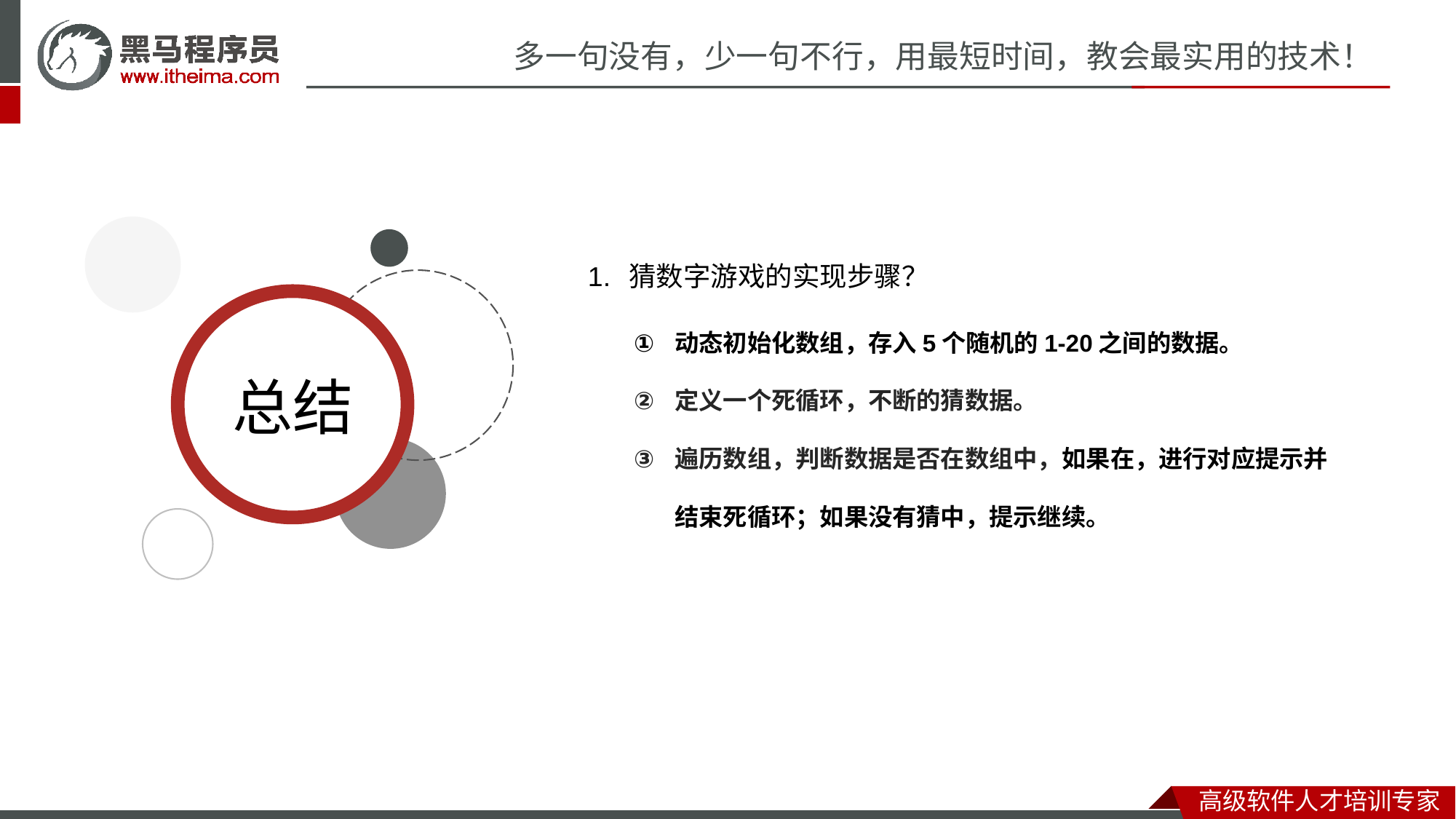

猜数字游戏的实现步骤？
动态初始化数组，存入5个随机的1-20之间的数据。
定义一个死循环，不断的猜数据。
遍历数组，判断数据是否在数组中，如果在，进行对应提示并结束死循环；如果没有猜中，提示继续。